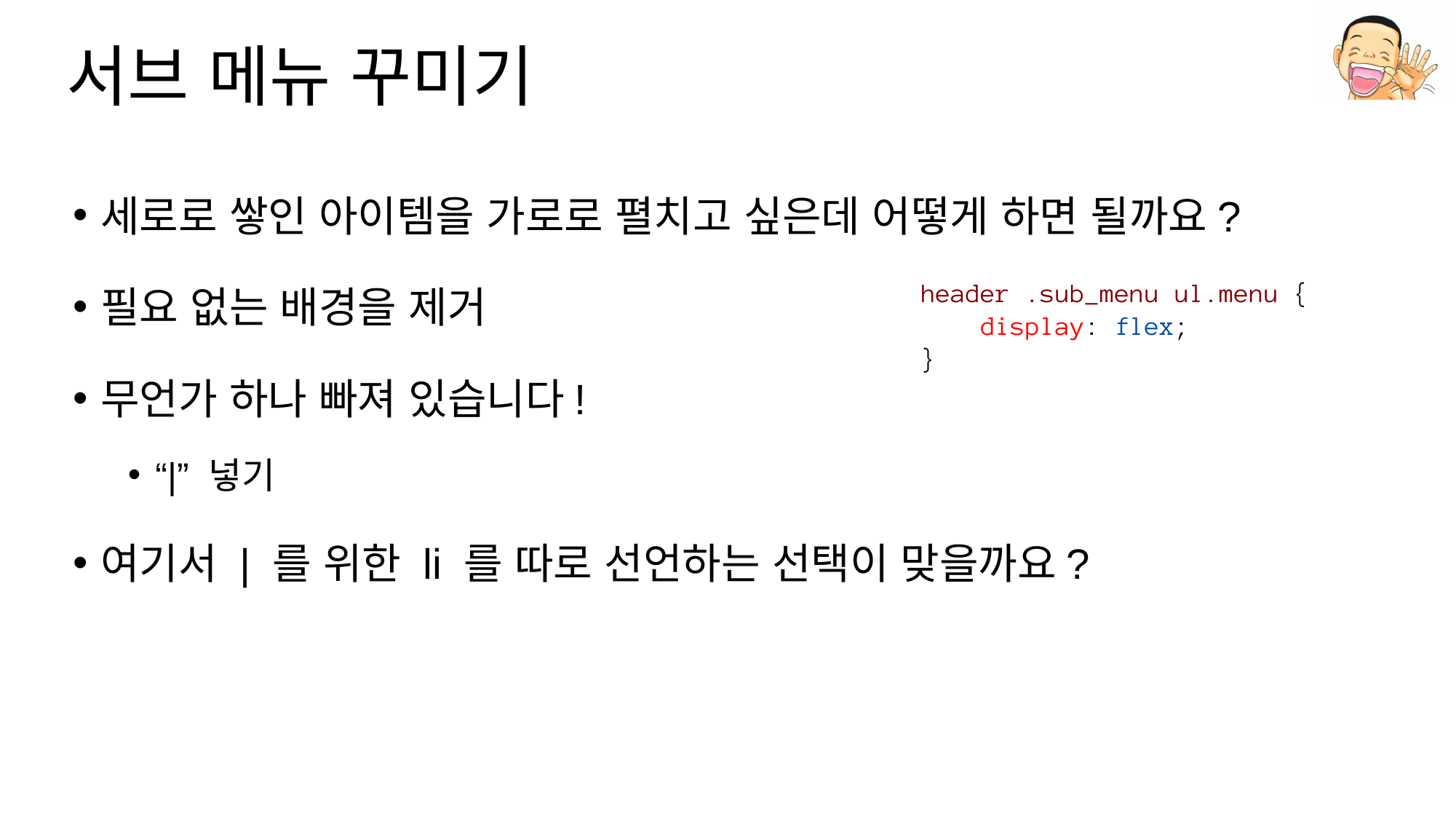

# 서브 메뉴 꾸미기
세로로 쌓인 아이템을 가로로 펼치고 싶은데 어떻게 하면 될까요?
필요 없는 배경을 제거
무언가 하나 빠져 있습니다!
“|” 넣기
여기서 | 를 위한 li 를 따로 선언하는 선택이 맞을까요?
header .sub_menu ul.menu {
    display: flex;
}